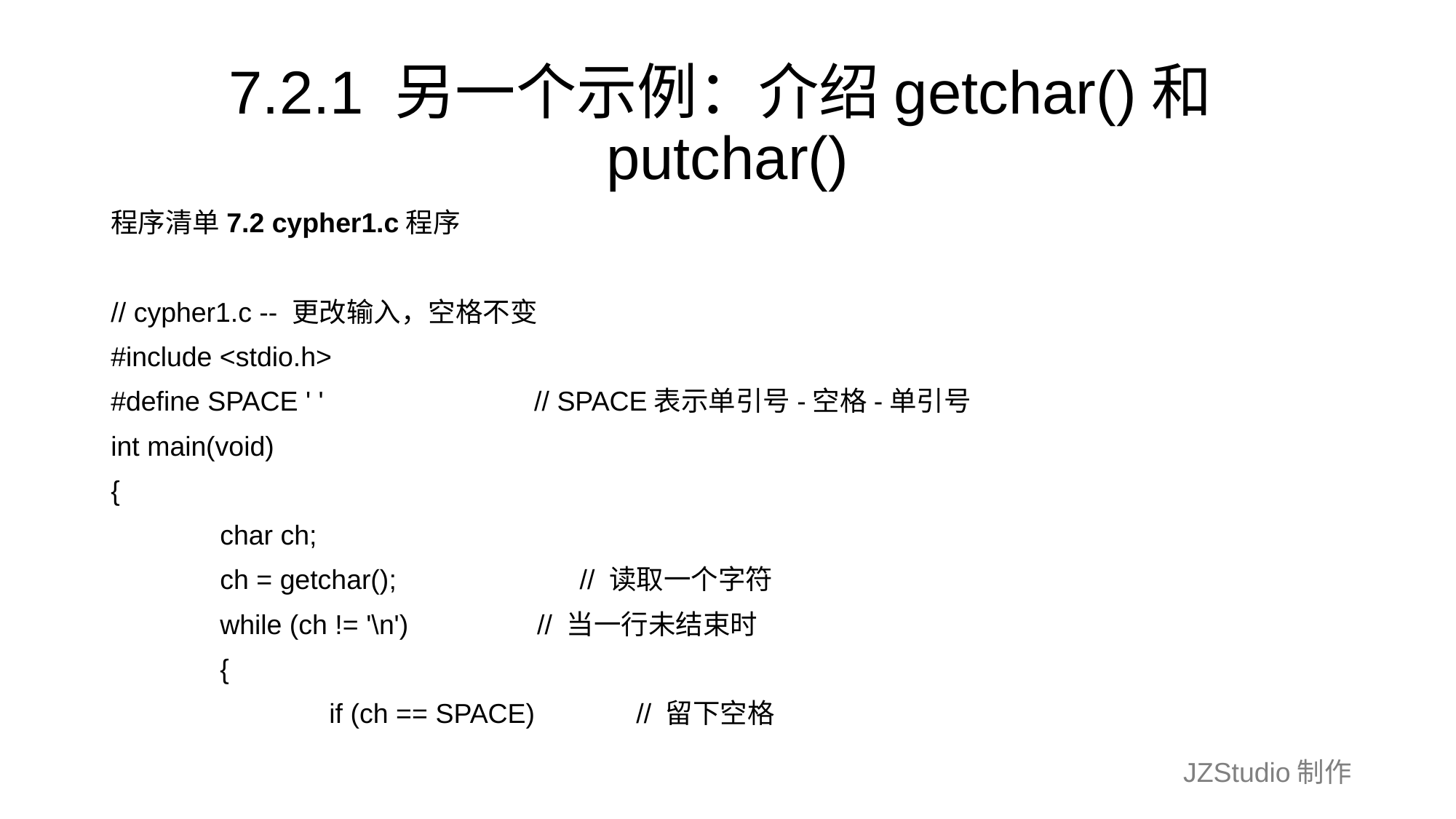

# 7.2.1 另一个示例：介绍getchar()和putchar()
程序清单7.2 cypher1.c程序

// cypher1.c -- 更改输入，空格不变
#include <stdio.h>
#define SPACE ' '　　　　　　　 // SPACE表示单引号-空格-单引号
int main(void)
{
	char ch;
	ch = getchar();　　　　　　 // 读取一个字符
	while (ch != '\n')　　　　 // 当一行未结束时
	{
		if (ch == SPACE)　　　 // 留下空格